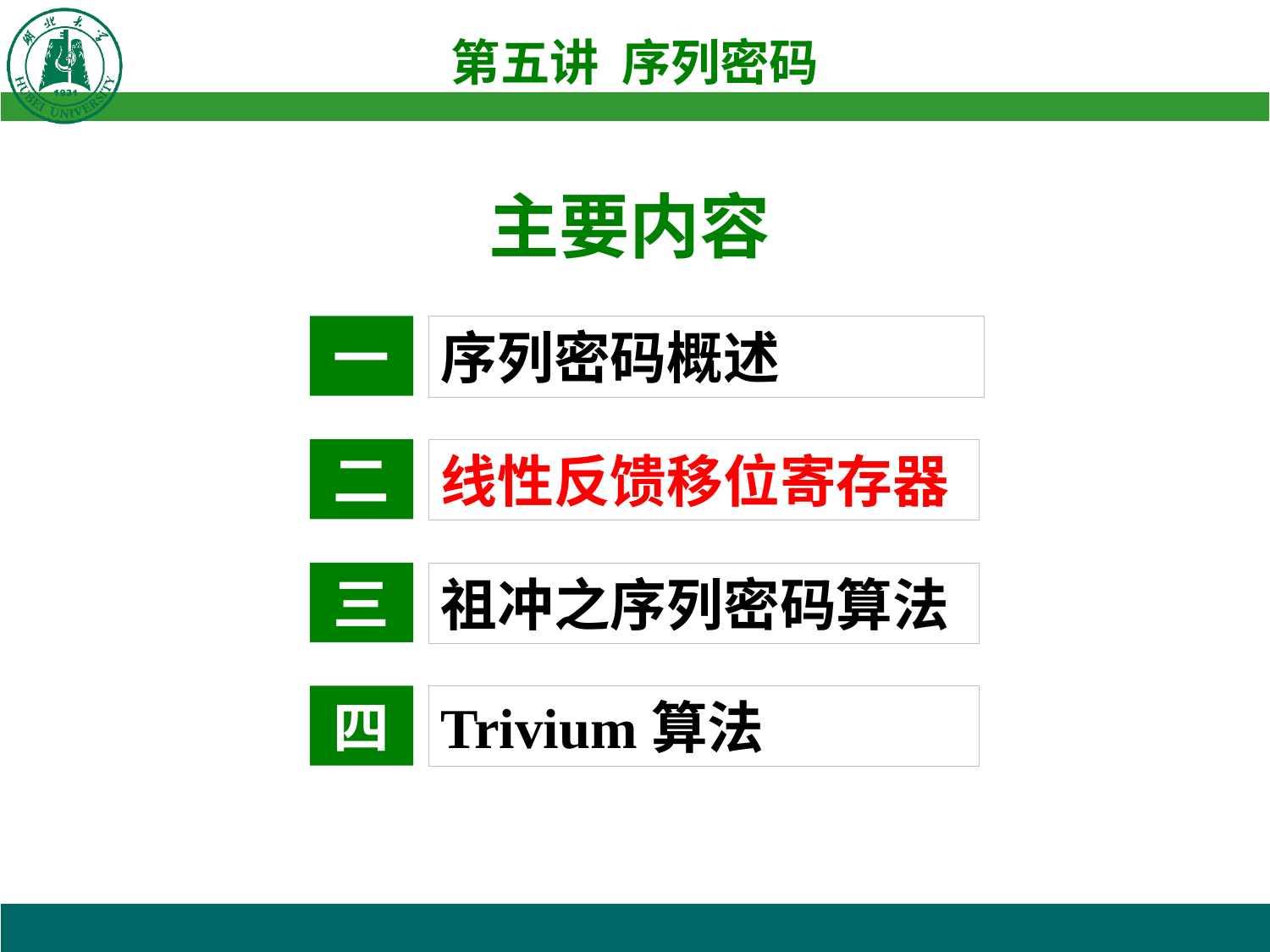

主要内容
一
序列密码概述
二
线性反馈移位寄存器
三
祖冲之序列密码算法
四
Trivium算法